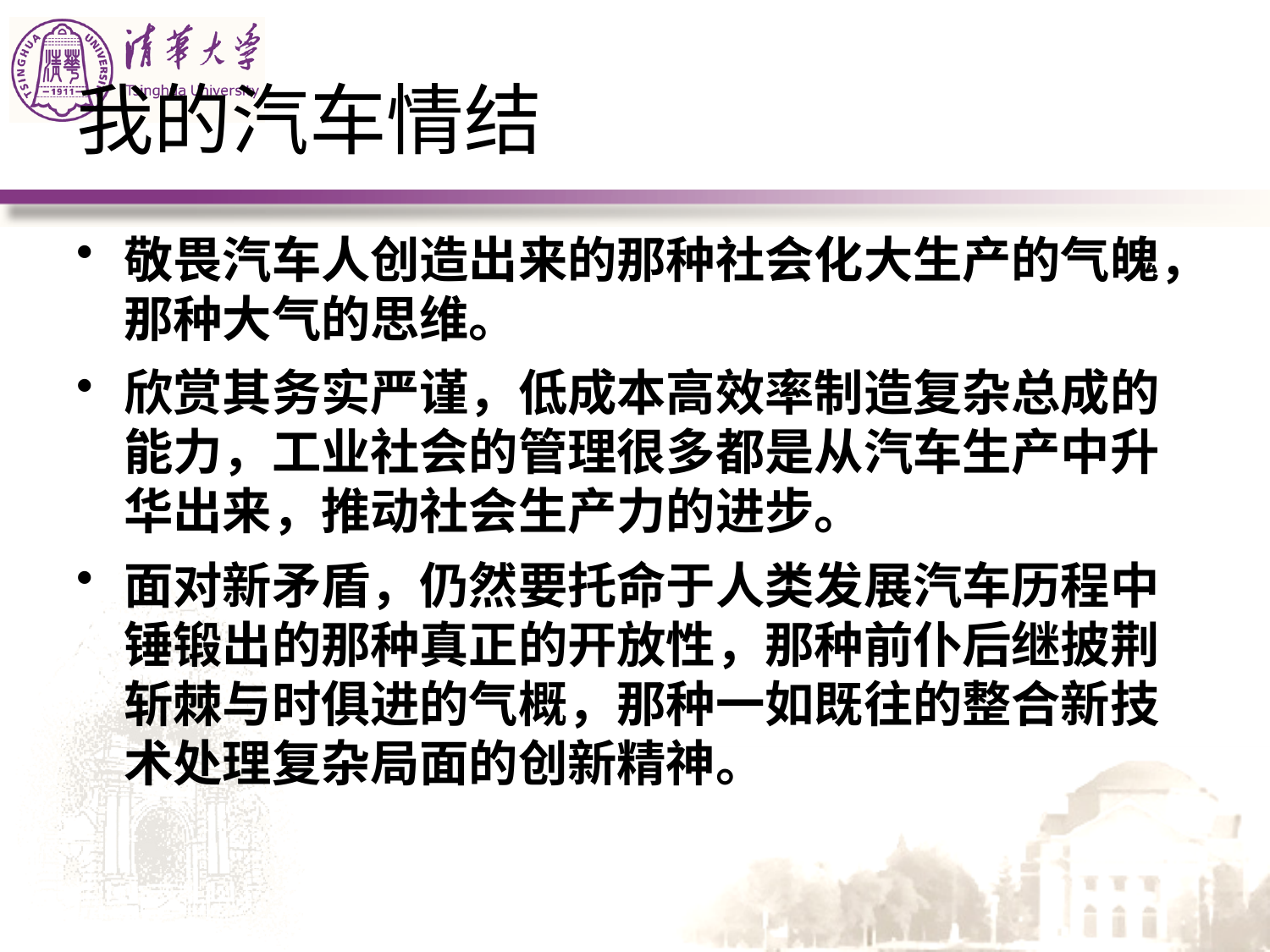

# 我的汽车情结
敬畏汽车人创造出来的那种社会化大生产的气魄，那种大气的思维。
欣赏其务实严谨，低成本高效率制造复杂总成的能力，工业社会的管理很多都是从汽车生产中升华出来，推动社会生产力的进步。
面对新矛盾，仍然要托命于人类发展汽车历程中锤锻出的那种真正的开放性，那种前仆后继披荆斩棘与时俱进的气概，那种一如既往的整合新技术处理复杂局面的创新精神。